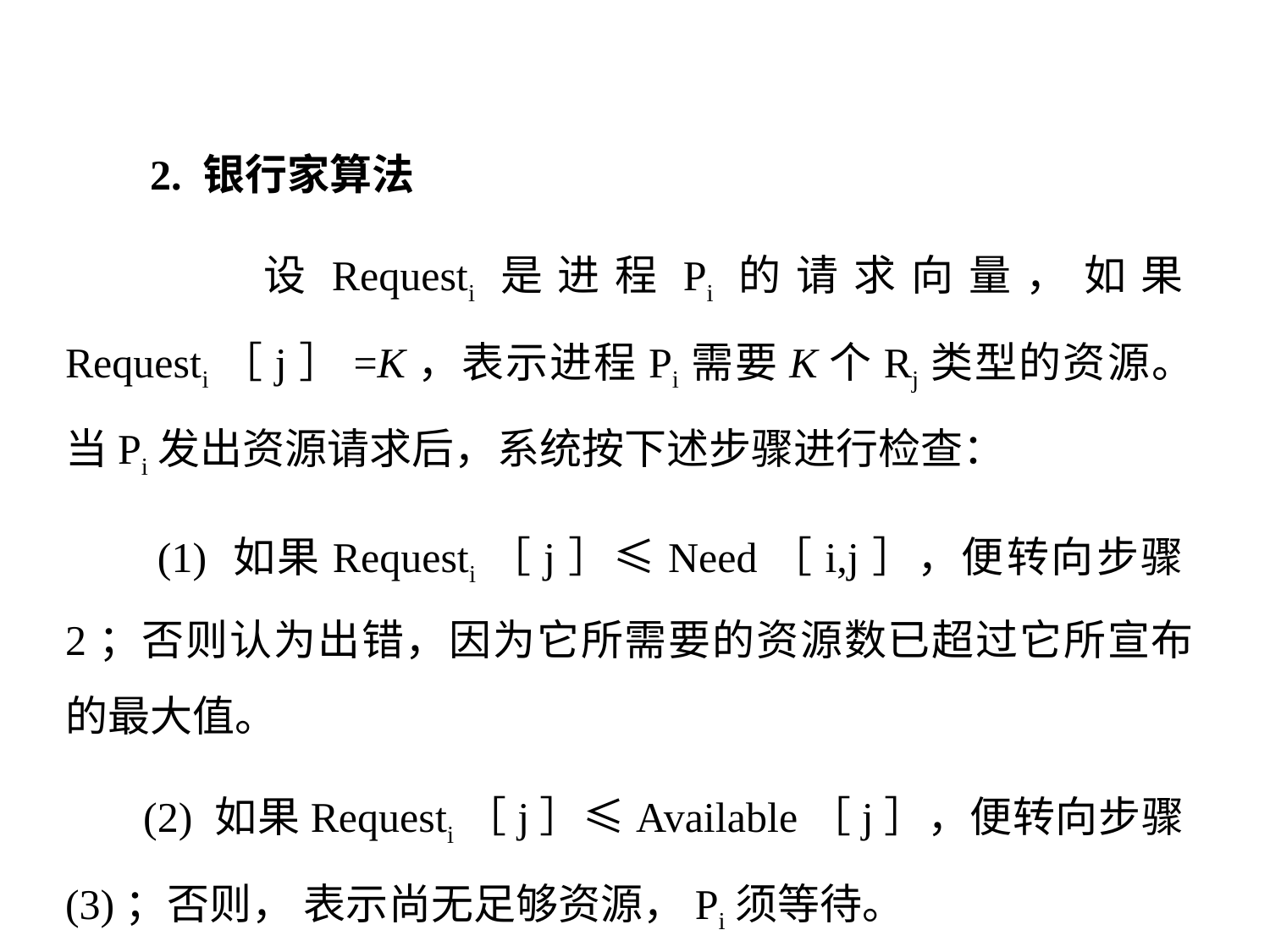

2. 银行家算法
       设Requesti是进程Pi的请求向量，如果Requesti［j］=K，表示进程Pi需要K个Rj类型的资源。当Pi发出资源请求后，系统按下述步骤进行检查：
       (1) 如果Requesti［j］≤Need［i,j］，便转向步骤2；否则认为出错，因为它所需要的资源数已超过它所宣布的最大值。
       (2) 如果Requesti［j］≤Available［j］，便转向步骤(3)；否则， 表示尚无足够资源，Pi须等待。